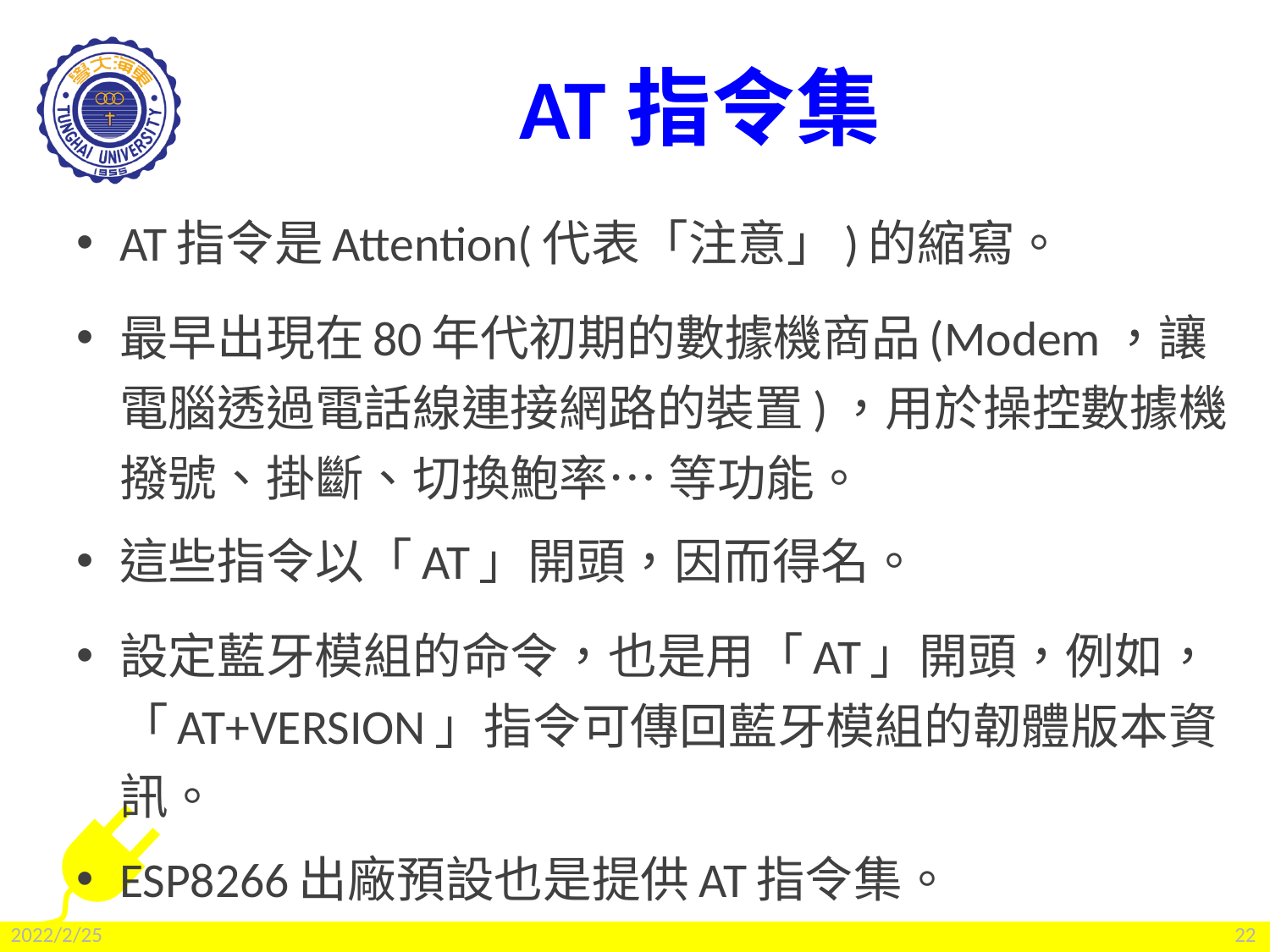

# AT指令集
AT指令是Attention(代表「注意」)的縮寫。
最早出現在80年代初期的數據機商品(Modem，讓電腦透過電話線連接網路的裝置)，用於操控數據機撥號、掛斷、切換鮑率… 等功能。
這些指令以「AT」開頭，因而得名。
設定藍牙模組的命令，也是用「AT」開頭，例如，「AT+VERSION」指令可傳回藍牙模組的韌體版本資訊。
ESP8266出廠預設也是提供AT指令集。
2022/2/25

22